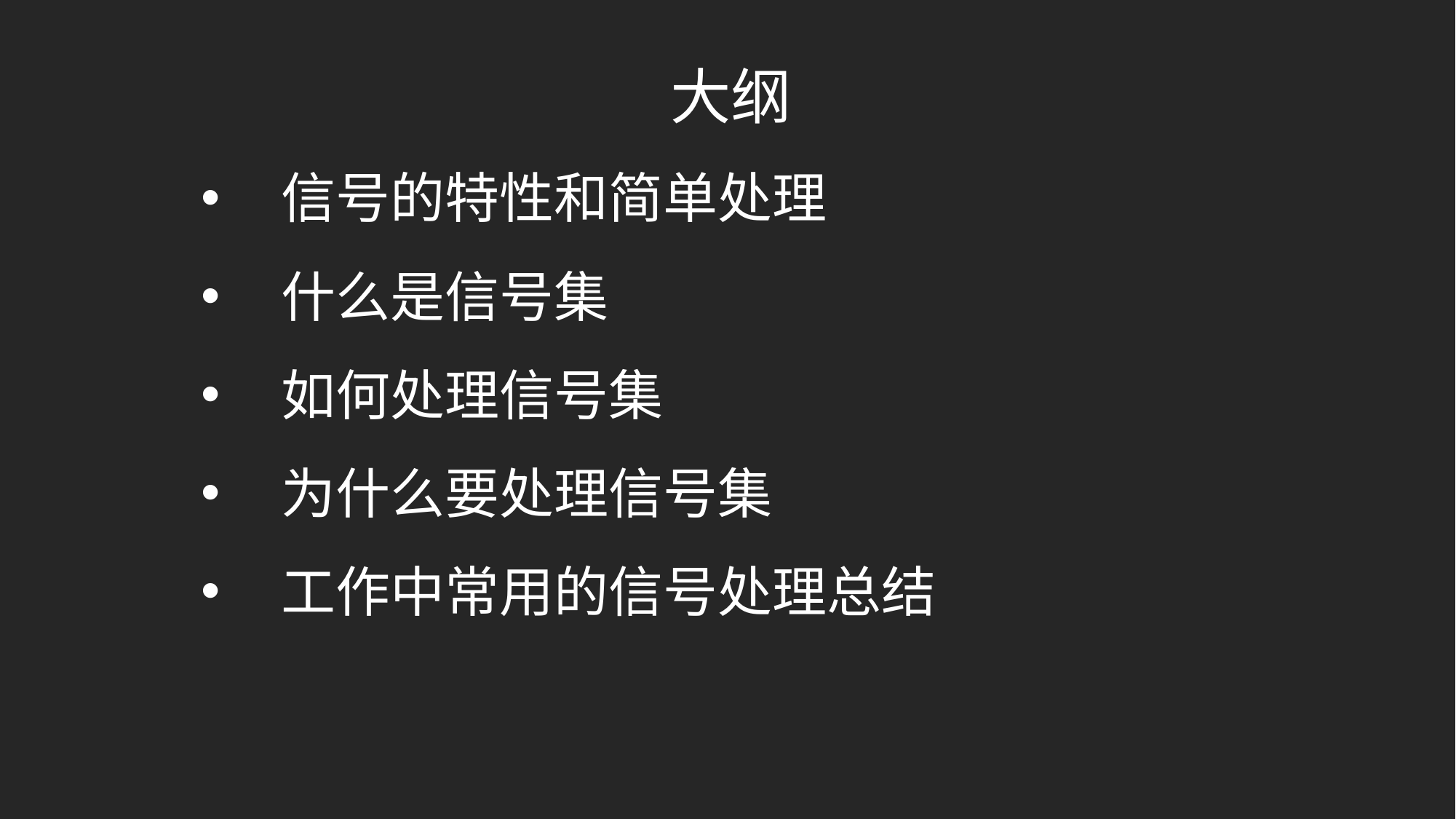

大纲
信号的特性和简单处理
什么是信号集
如何处理信号集
为什么要处理信号集
工作中常用的信号处理总结